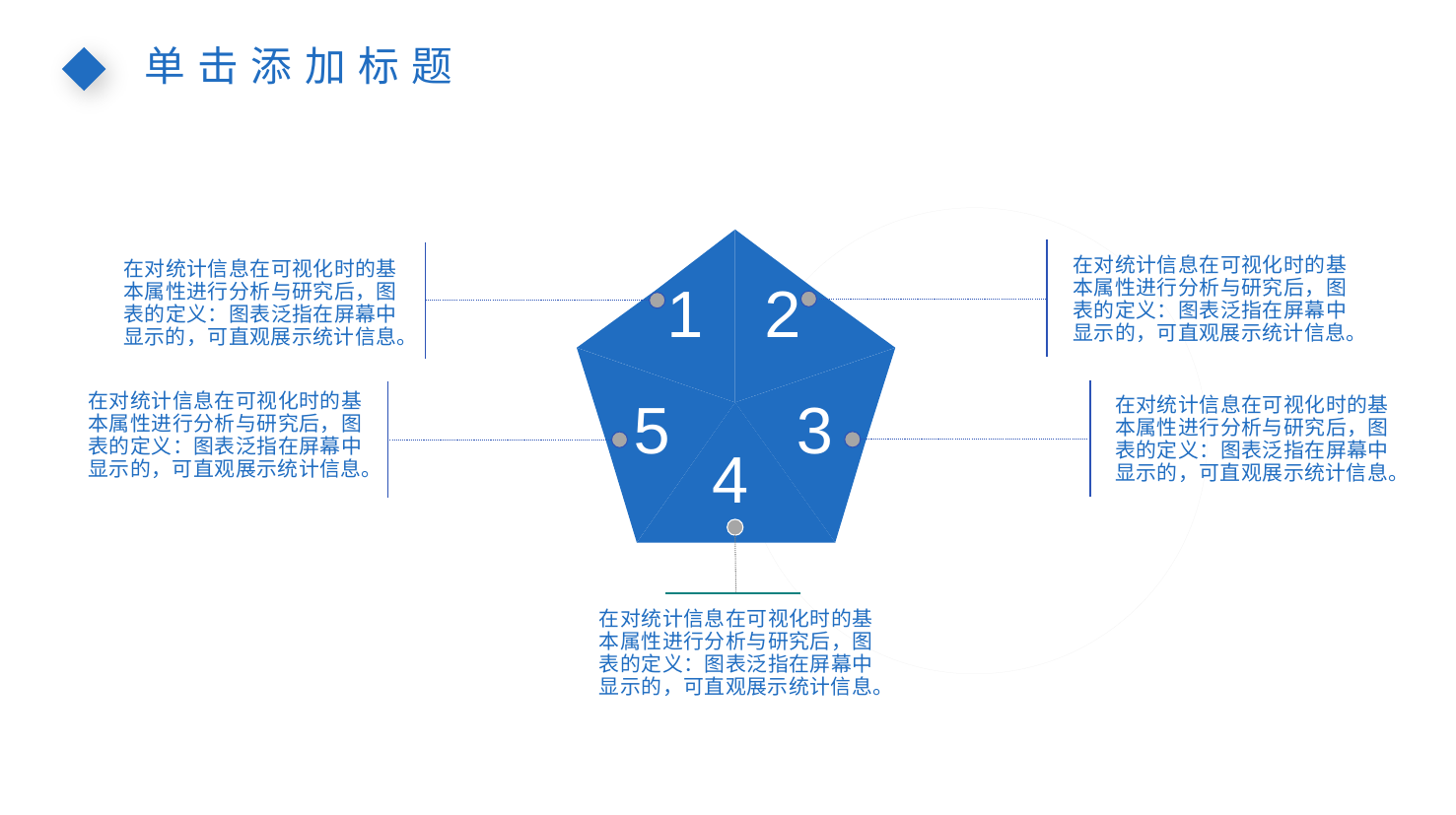

单击添加标题

在对统计信息在可视化时的基本属性进行分析与研究后，图表的定义：图表泛指在屏幕中显示的，可直观展示统计信息。
在对统计信息在可视化时的基本属性进行分析与研究后，图表的定义：图表泛指在屏幕中显示的，可直观展示统计信息。
1
2

在对统计信息在可视化时的基本属性进行分析与研究后，图表的定义：图表泛指在屏幕中显示的，可直观展示统计信息。
在对统计信息在可视化时的基本属性进行分析与研究后，图表的定义：图表泛指在屏幕中显示的，可直观展示统计信息。

5
3
4

在对统计信息在可视化时的基本属性进行分析与研究后，图表的定义：图表泛指在屏幕中显示的，可直观展示统计信息。